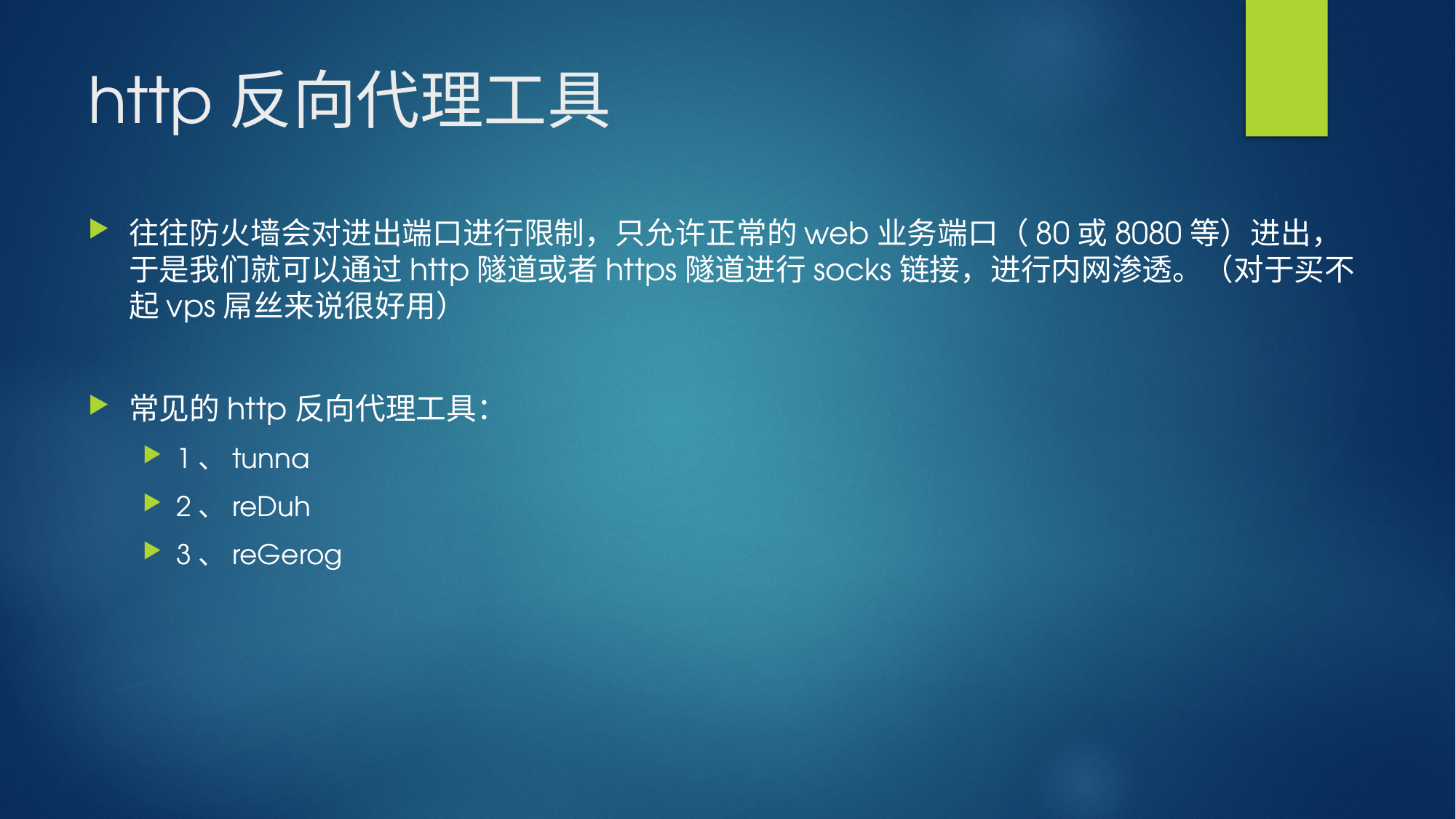

# http反向代理工具
往往防火墙会对进出端口进行限制，只允许正常的web业务端口（80或8080等）进出，于是我们就可以通过http隧道或者https隧道进行socks链接，进行内网渗透。（对于买不起vps屌丝来说很好用）

常见的http反向代理工具：
1、tunna
2、reDuh
3、reGerog